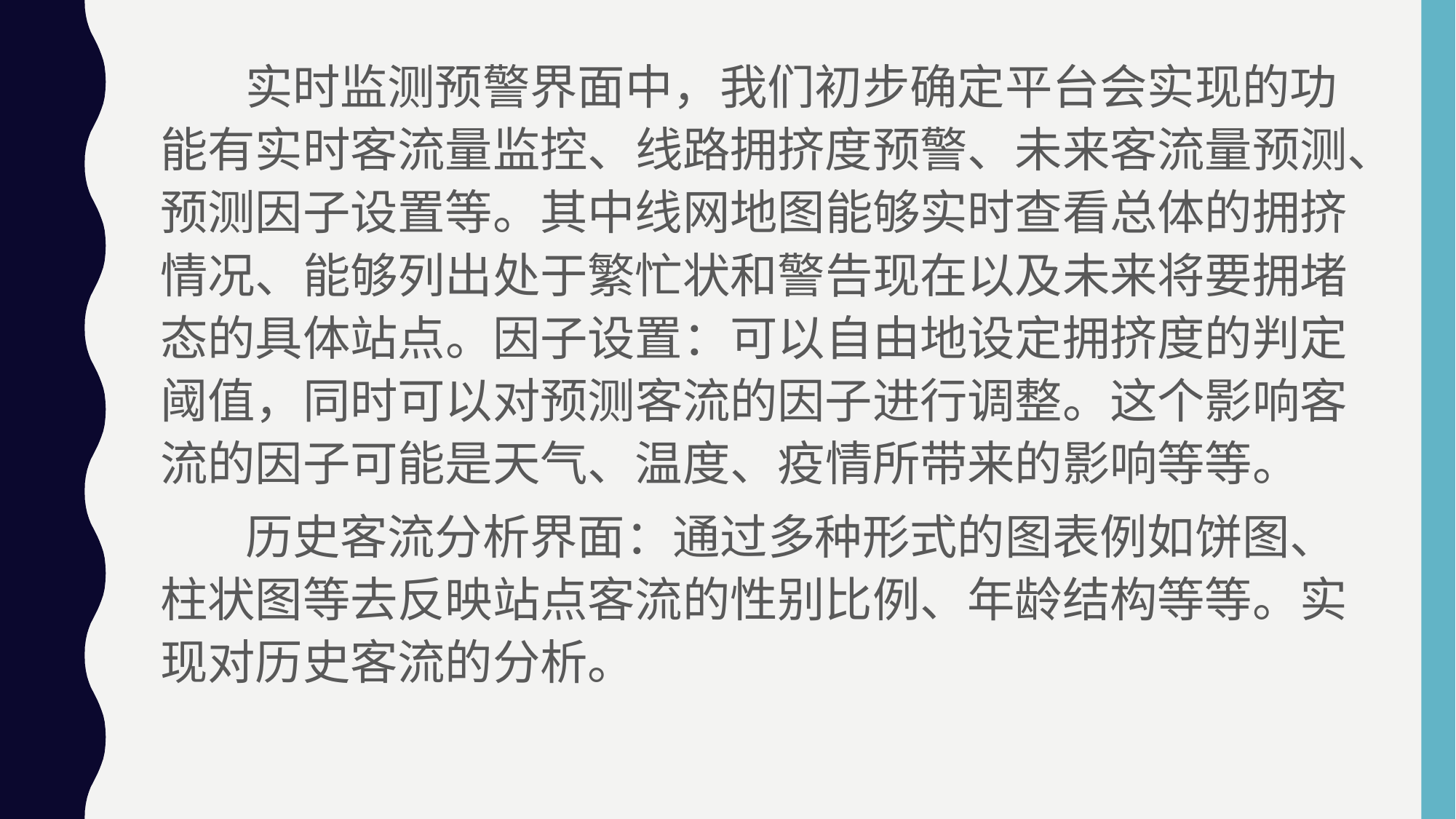

实时监测预警界面中，我们初步确定平台会实现的功能有实时客流量监控、线路拥挤度预警、未来客流量预测、预测因子设置等。其中线网地图能够实时查看总体的拥挤情况、能够列出处于繁忙状和警告现在以及未来将要拥堵态的具体站点。因子设置：可以自由地设定拥挤度的判定阈值，同时可以对预测客流的因子进行调整。这个影响客流的因子可能是天气、温度、疫情所带来的影响等等。
       历史客流分析界面：通过多种形式的图表例如饼图、柱状图等去反映站点客流的性别比例、年龄结构等等。实现对历史客流的分析。